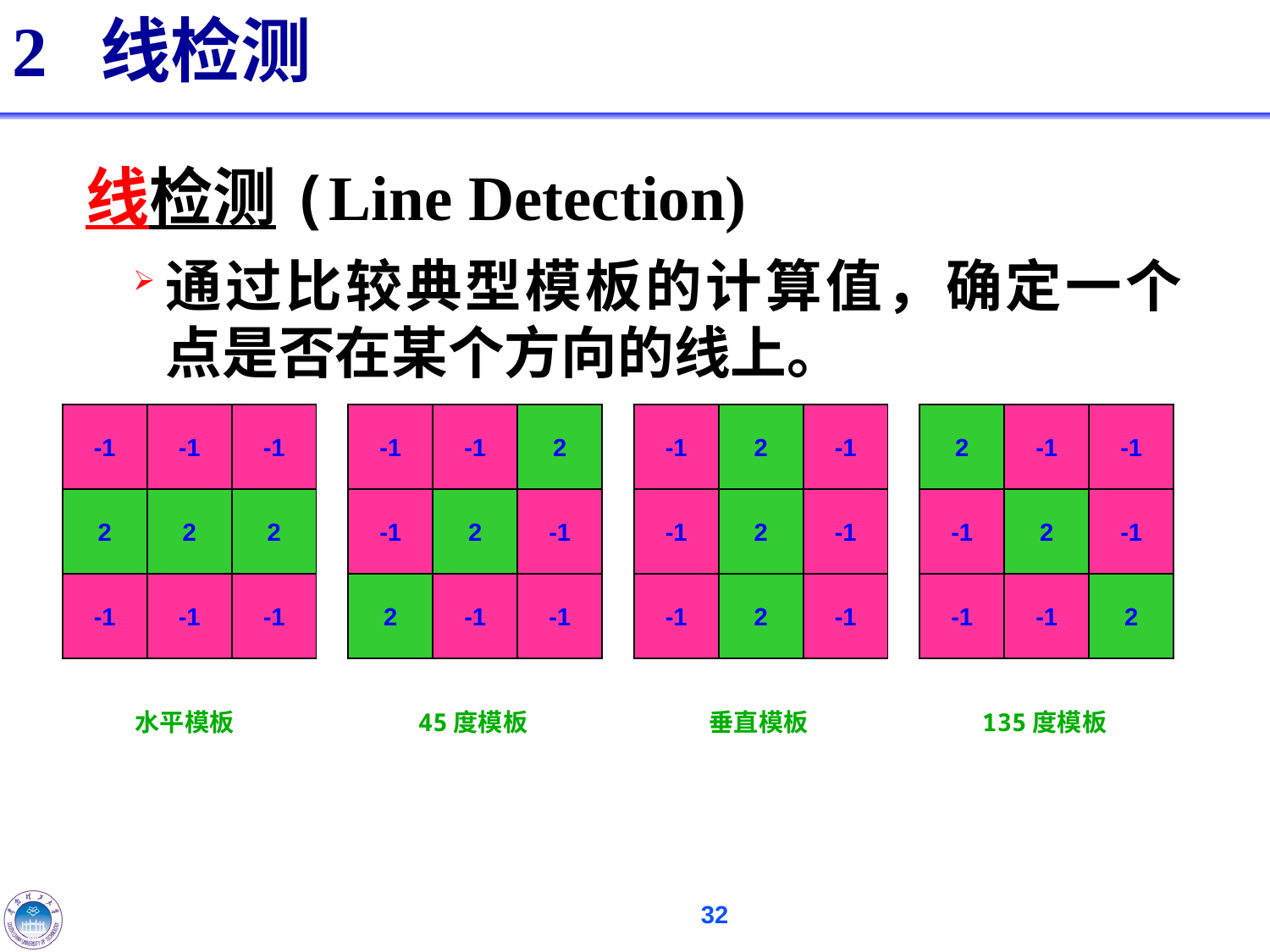

# 2  线检测
线检测(Line Detection)
通过比较典型模板的计算值，确定一个点是否在某个方向的线上。
-1
-1
-1
2
2
2
-1
-1
-1
水平模板
-1
-1
2
-1
2
-1
2
-1
-1
45度模板
-1
2
-1
-1
2
-1
-1
2
-1
垂直模板
2
-1
-1
-1
2
-1
-1
-1
2
135度模板